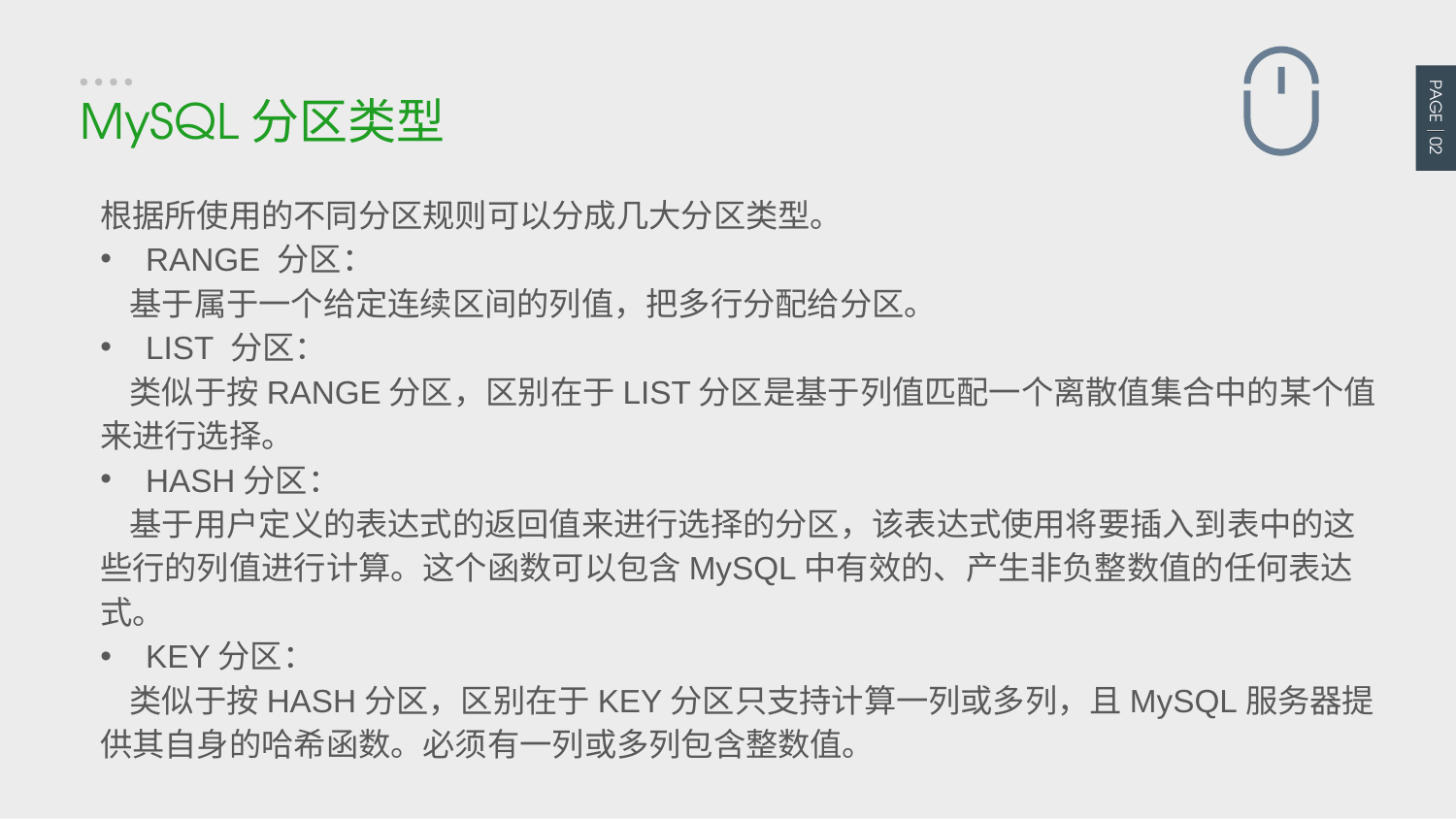

PAGE   02
MySQL分区类型

根据所使用的不同分区规则可以分成几大分区类型。
RANGE 分区：
   基于属于一个给定连续区间的列值，把多行分配给分区。
LIST 分区：
   类似于按RANGE分区，区别在于LIST分区是基于列值匹配一个离散值集合中的某个值来进行选择。
HASH分区：
   基于用户定义的表达式的返回值来进行选择的分区，该表达式使用将要插入到表中的这些行的列值进行计算。这个函数可以包含MySQL中有效的、产生非负整数值的任何表达式。
KEY分区：
   类似于按HASH分区，区别在于KEY分区只支持计算一列或多列，且MySQL服务器提供其自身的哈希函数。必须有一列或多列包含整数值。